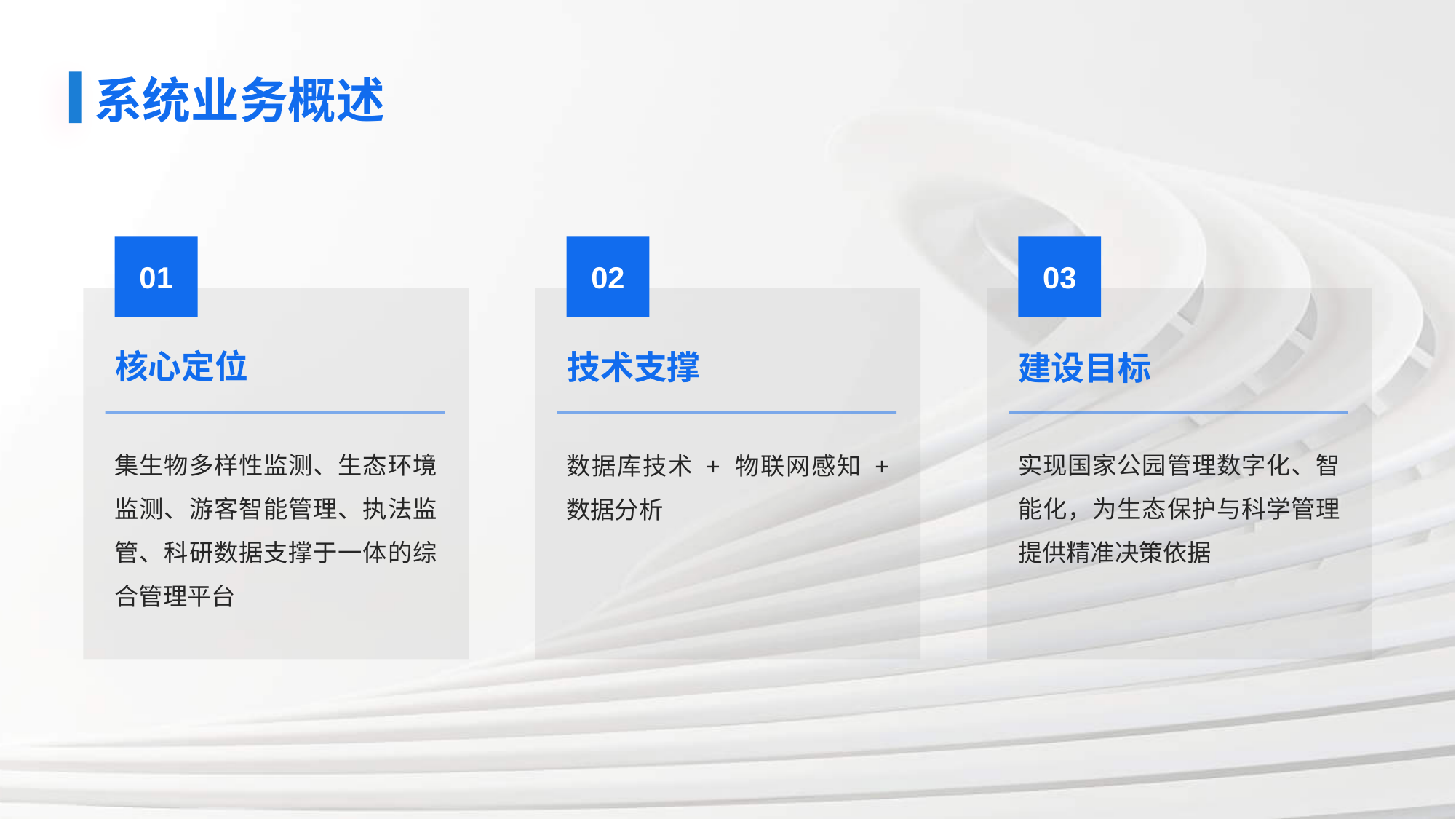

# 系统业务概述
01
02
03

核心定位
技术支撑
建设目标
集生物多样性监测、生态环境监测、游客智能管理、执法监管、科研数据支撑于一体的综合管理平台
实现国家公园管理数字化、智能化，为生态保护与科学管理提供精准决策依据
数据库技术 + 物联网感知 + 数据分析